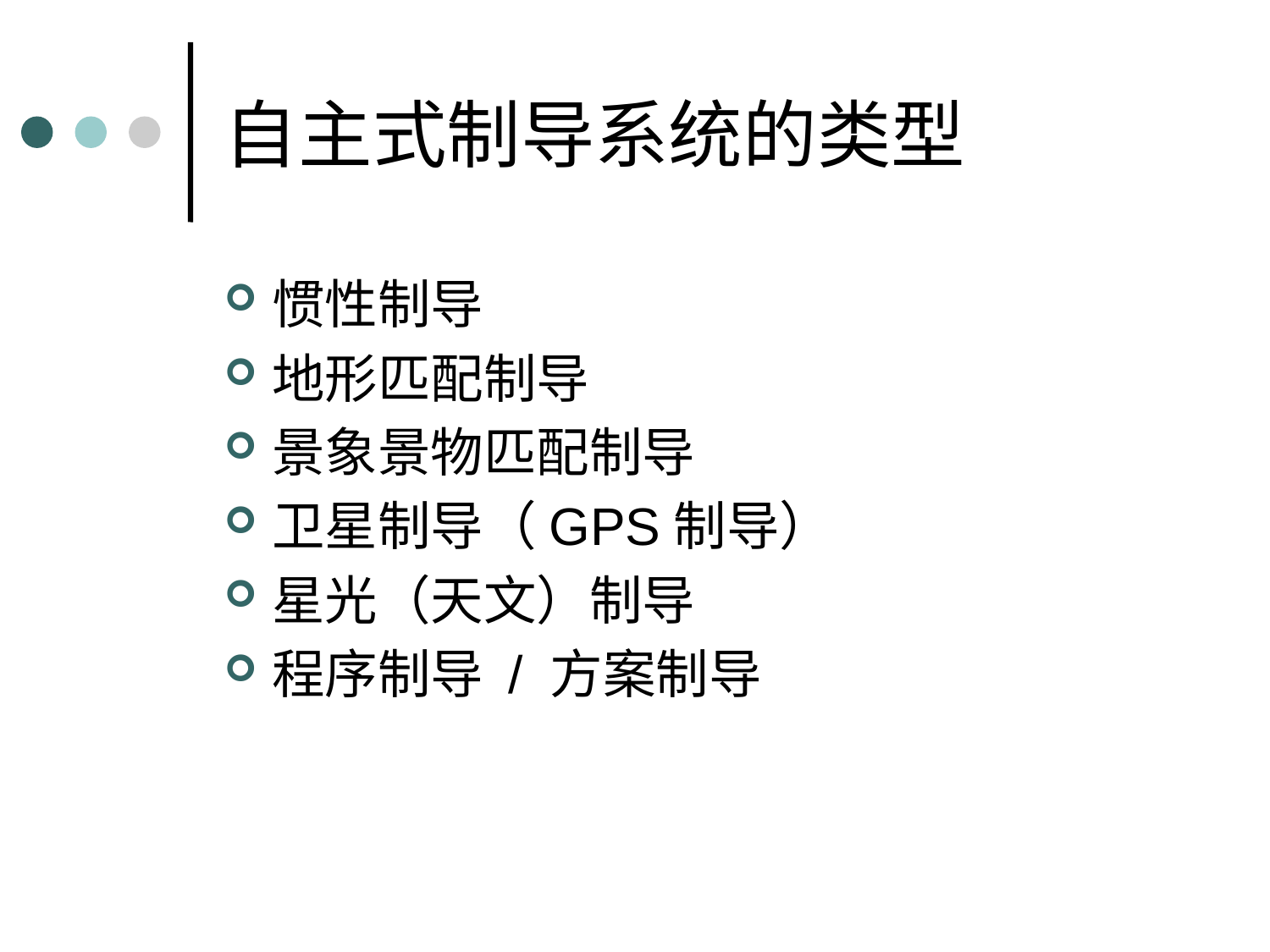

# 自主式制导系统的类型
惯性制导
地形匹配制导
景象景物匹配制导
卫星制导（GPS制导）
星光（天文）制导
程序制导 / 方案制导